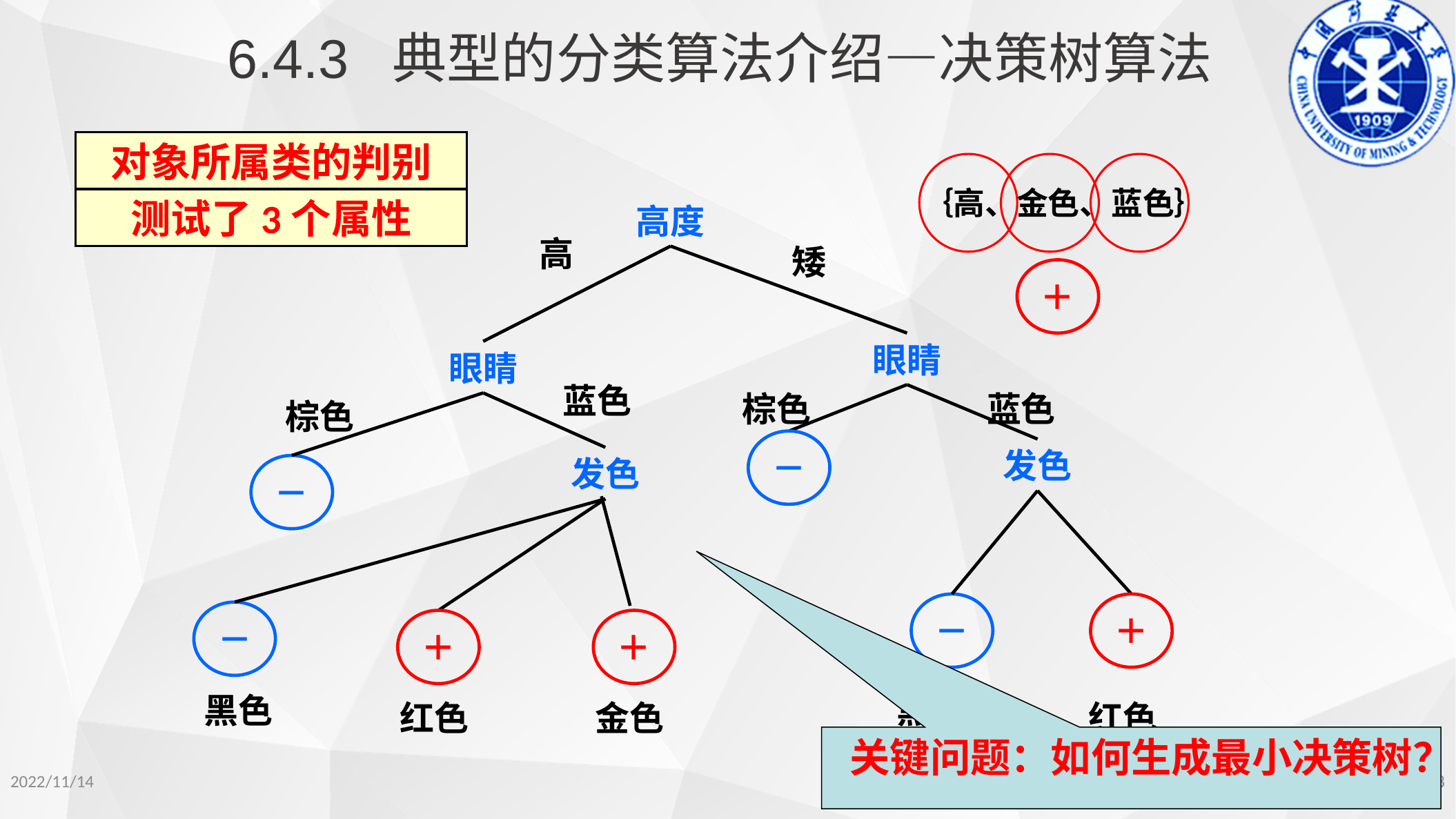

6.4.3  典型的分类算法介绍—决策树算法
对象所属类的判别

｛高、金色、蓝色｝
测试了3个属性
高度
高
矮
＋
眼睛
眼睛
蓝色
棕色
蓝色
棕色
－
发色
发色
－
－
＋
－
＋
＋
黑色
黑色
红色
金色
红色
关键问题：如何生成最小决策树？
118
2022/11/14